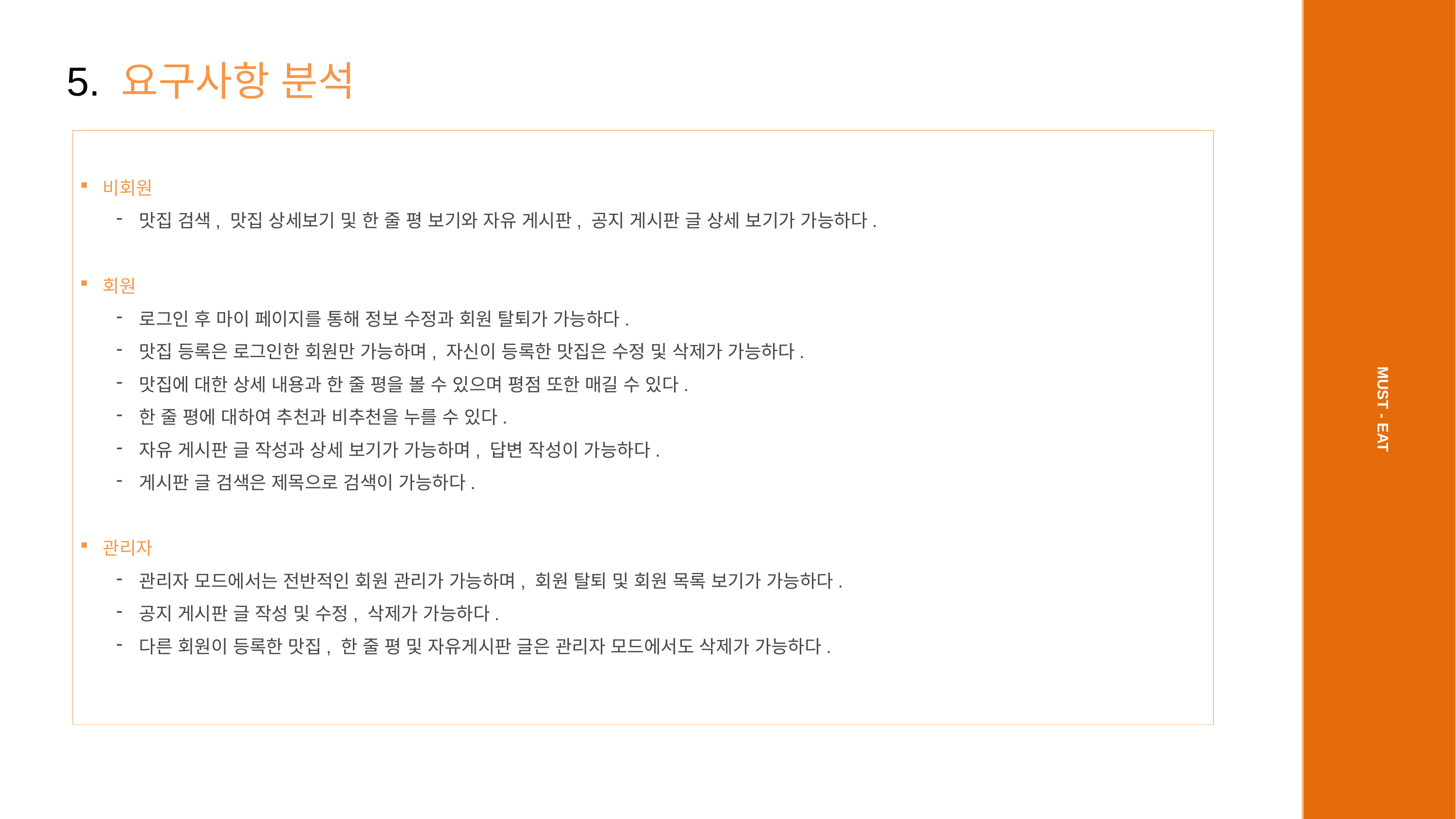

5. 요구사항 분석
비회원
맛집 검색, 맛집 상세보기 및 한 줄 평 보기와 자유 게시판, 공지 게시판 글 상세 보기가 가능하다.

회원
로그인 후 마이 페이지를 통해 정보 수정과 회원 탈퇴가 가능하다.
맛집 등록은 로그인한 회원만 가능하며, 자신이 등록한 맛집은 수정 및 삭제가 가능하다.
맛집에 대한 상세 내용과 한 줄 평을 볼 수 있으며 평점 또한 매길 수 있다.
한 줄 평에 대하여 추천과 비추천을 누를 수 있다.
자유 게시판 글 작성과 상세 보기가 가능하며, 답변 작성이 가능하다.
게시판 글 검색은 제목으로 검색이 가능하다.

관리자
관리자 모드에서는 전반적인 회원 관리가 가능하며, 회원 탈퇴 및 회원 목록 보기가 가능하다.
공지 게시판 글 작성 및 수정, 삭제가 가능하다.
다른 회원이 등록한 맛집, 한 줄 평 및 자유게시판 글은 관리자 모드에서도 삭제가 가능하다.

MUST - EAT